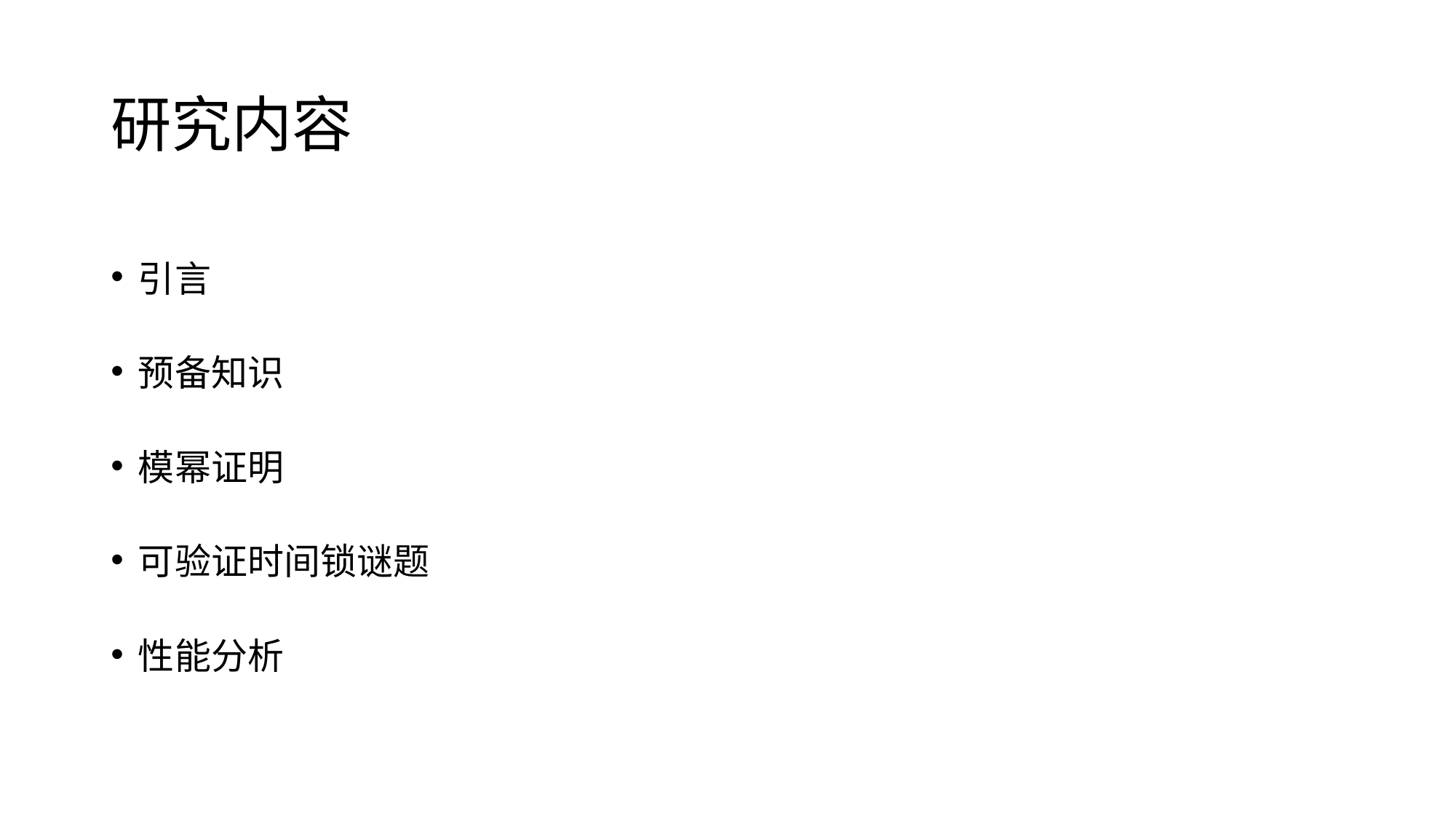

# 研究内容
引言
预备知识
模幂证明
可验证时间锁谜题
性能分析